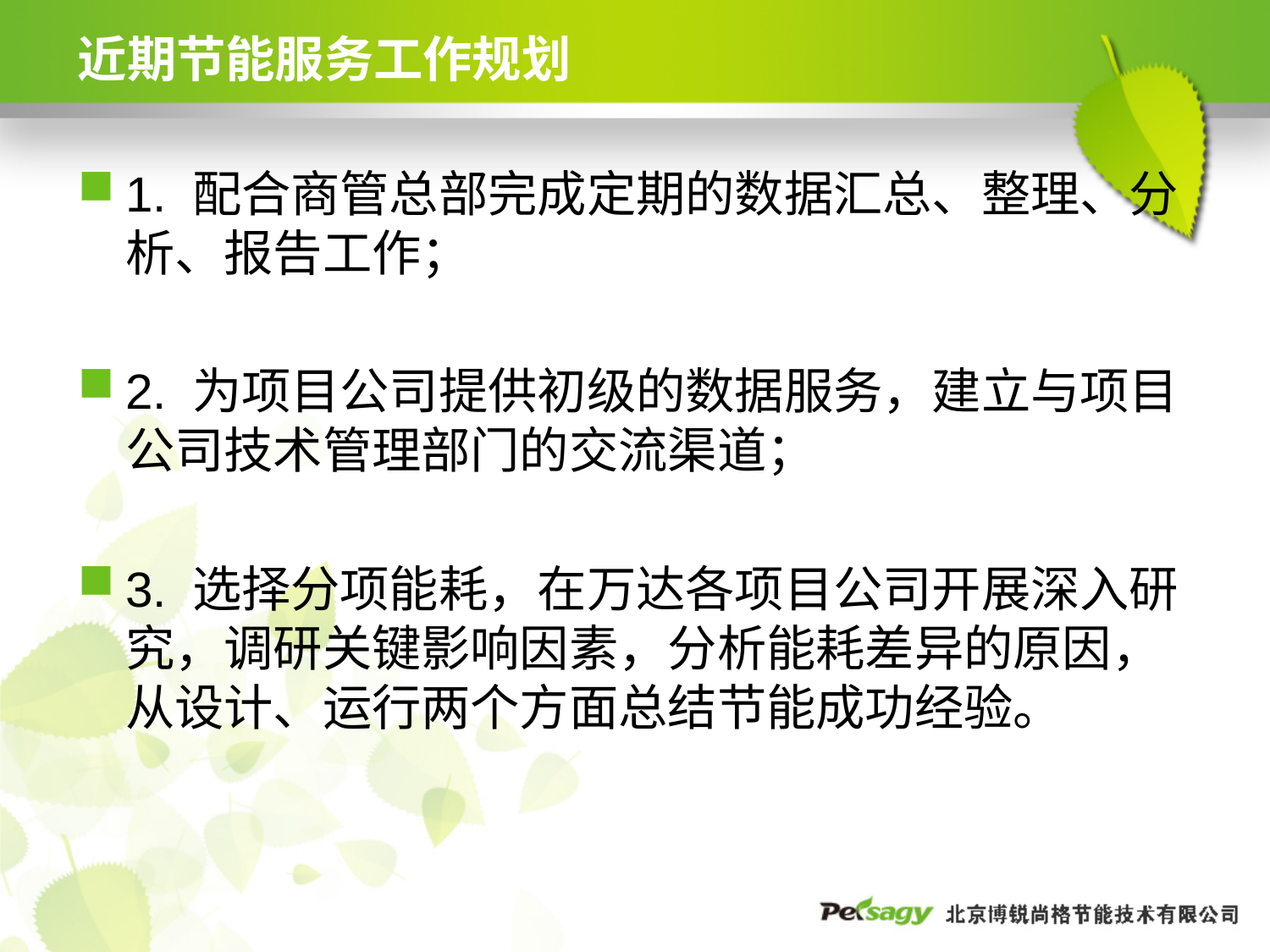

# 近期节能服务工作规划
1. 配合商管总部完成定期的数据汇总、整理、分析、报告工作；

2. 为项目公司提供初级的数据服务，建立与项目公司技术管理部门的交流渠道；

3. 选择分项能耗，在万达各项目公司开展深入研究，调研关键影响因素，分析能耗差异的原因，从设计、运行两个方面总结节能成功经验。